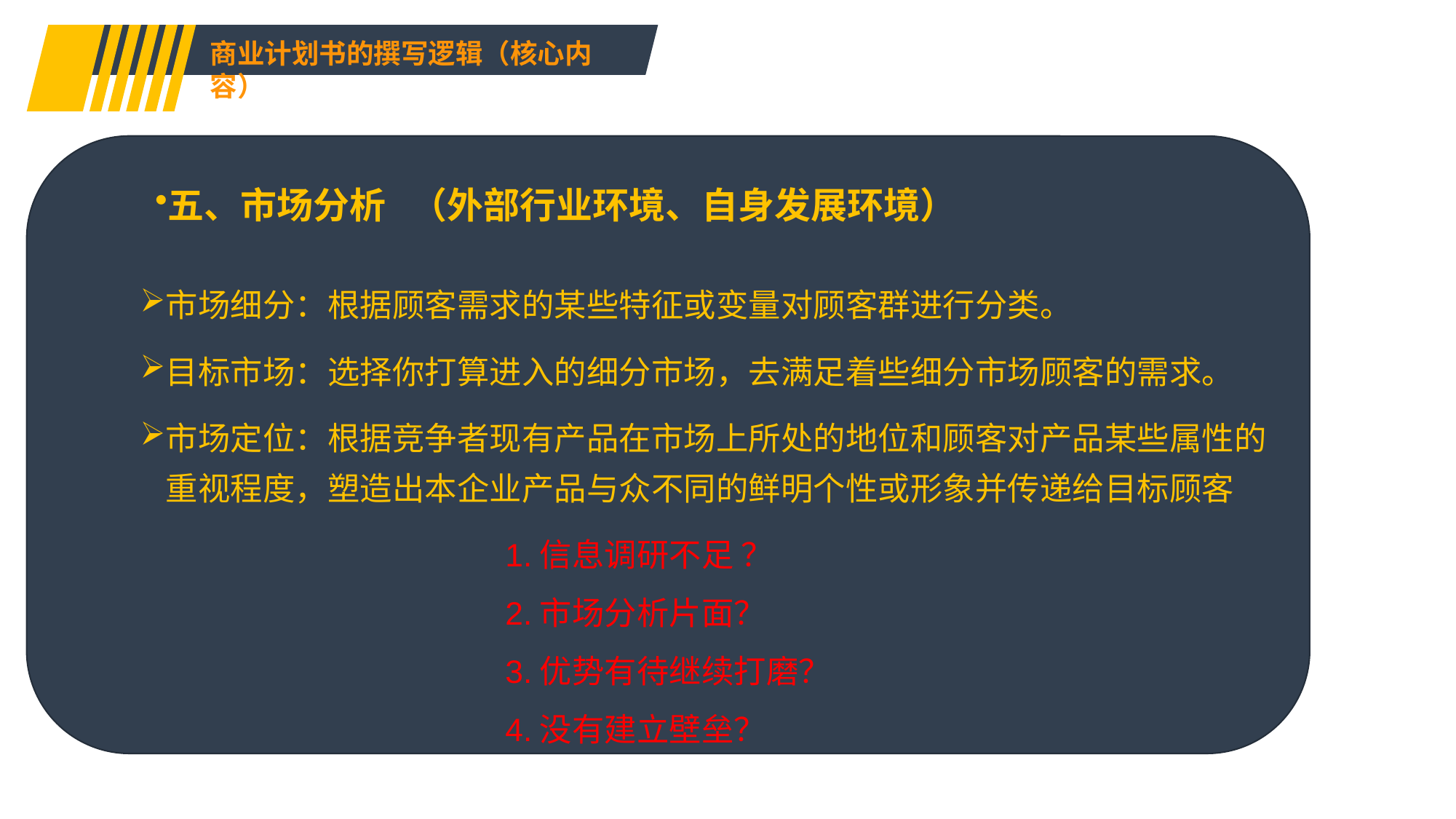

商业计划书的撰写逻辑（核心内容）

五、市场分析   （外部行业环境、自身发展环境）
市场细分：根据顾客需求的某些特征或变量对顾客群进行分类。
目标市场：选择你打算进入的细分市场，去满足着些细分市场顾客的需求。
市场定位：根据竞争者现有产品在市场上所处的地位和顾客对产品某些属性的重视程度，塑造出本企业产品与众不同的鲜明个性或形象并传递给目标顾客
1.信息调研不足 ？
2.市场分析片面？
3.优势有待继续打磨？
4.没有建立壁垒？